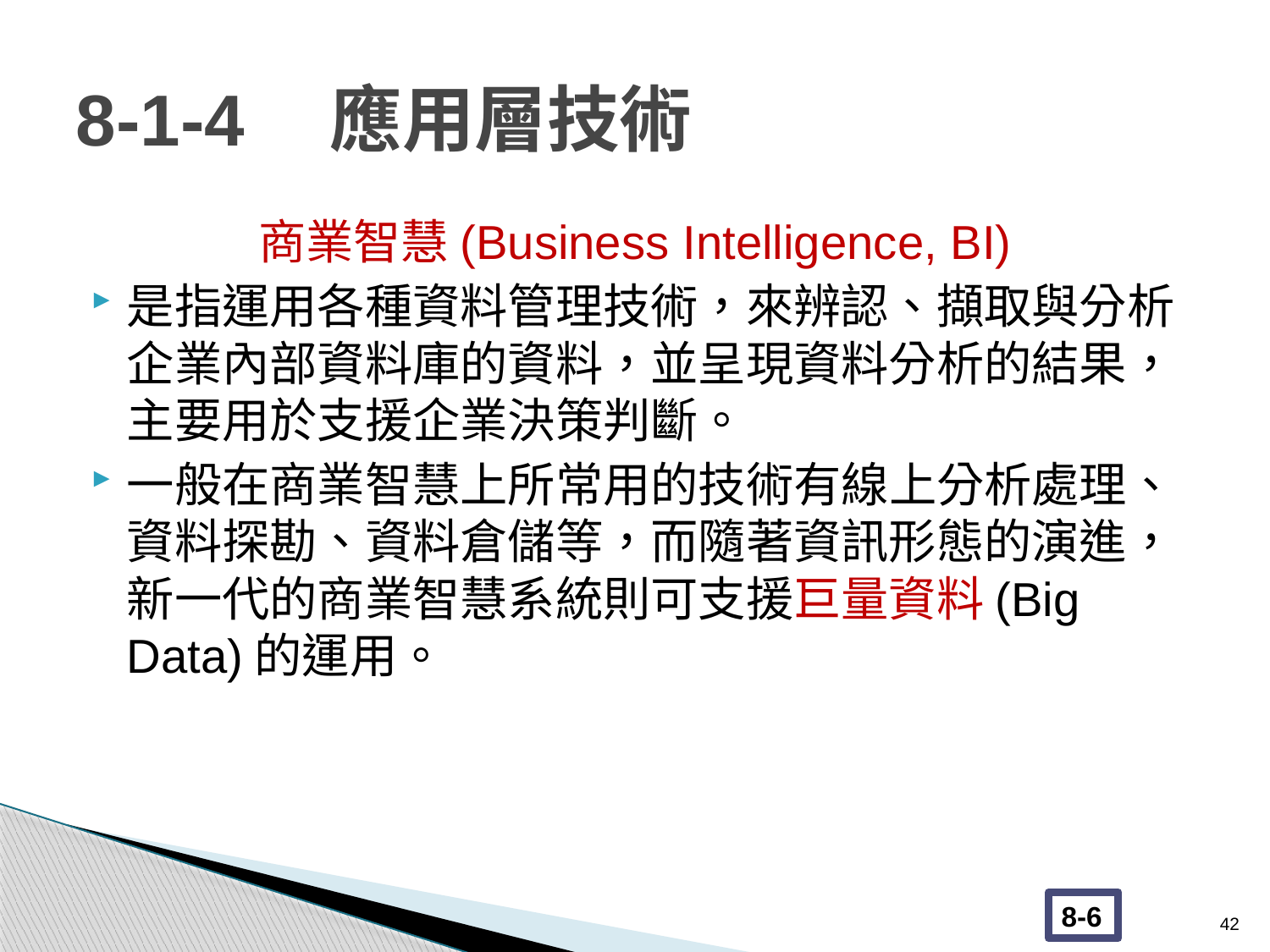

# 8-1-4	應用層技術
商業智慧(Business Intelligence, BI)
是指運用各種資料管理技術，來辨認、擷取與分析企業內部資料庫的資料，並呈現資料分析的結果，主要用於支援企業決策判斷。
一般在商業智慧上所常用的技術有線上分析處理、資料探勘、資料倉儲等，而隨著資訊形態的演進，新一代的商業智慧系統則可支援巨量資料(Big Data)的運用。
42